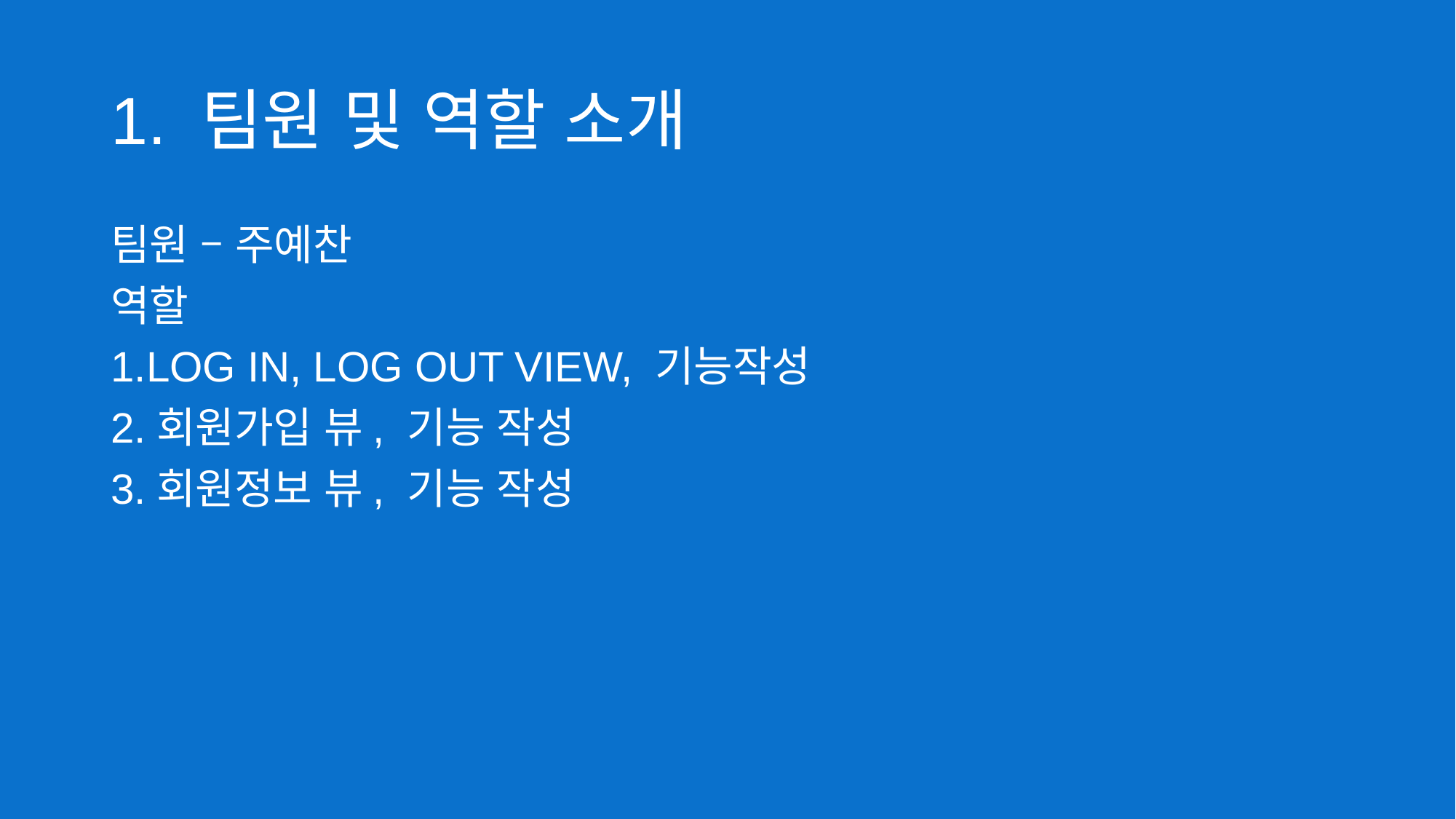

# 1. 팀원 및 역할 소개
팀원 – 주예찬
역할
1.LOG IN, LOG OUT VIEW, 기능작성
2.회원가입 뷰, 기능 작성
3.회원정보 뷰, 기능 작성